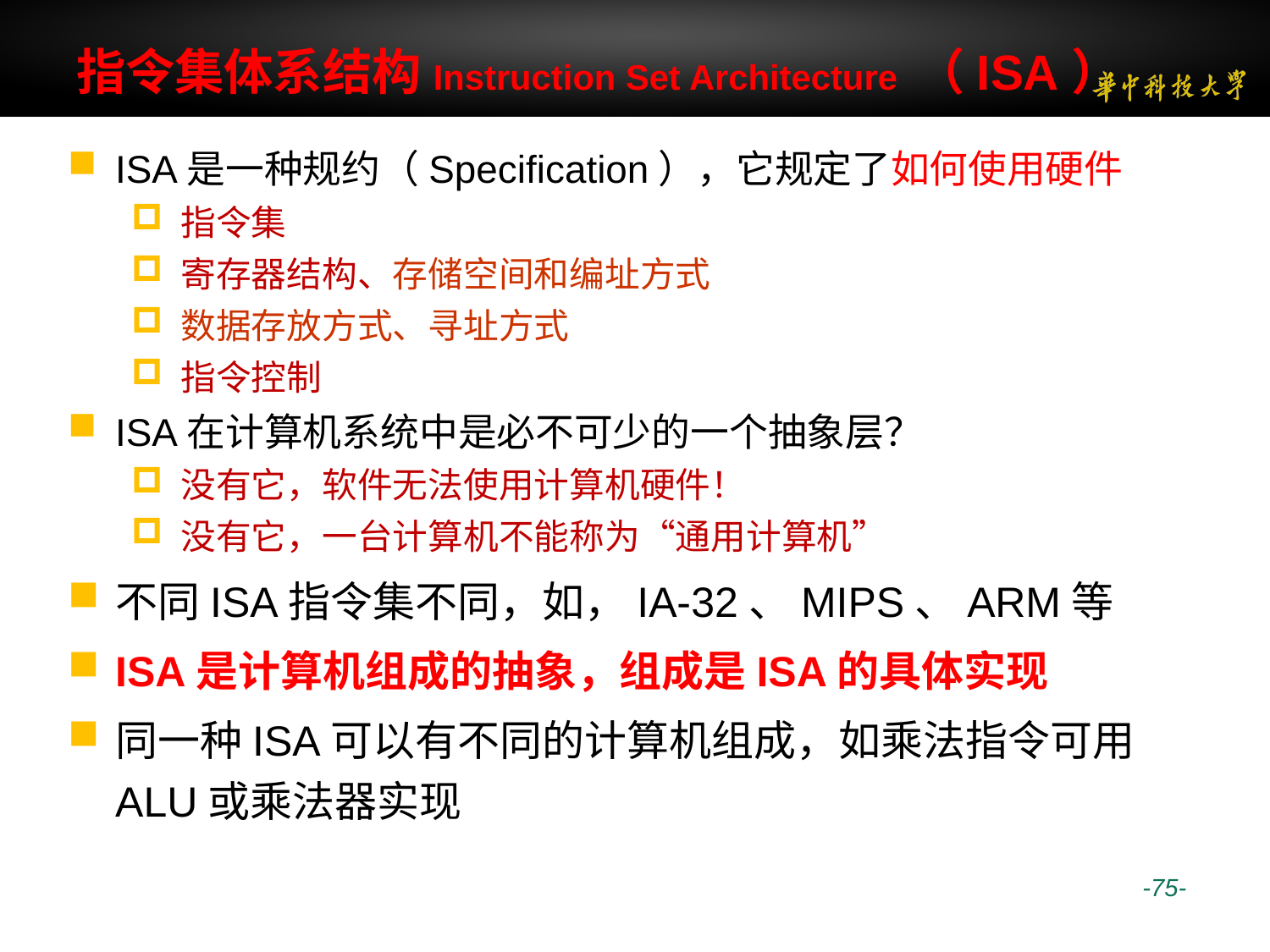

# 指令集体系结构Instruction Set Architecture （ISA）
ISA是一种规约（Specification），它规定了如何使用硬件
指令集
寄存器结构、存储空间和编址方式
数据存放方式、寻址方式
指令控制
ISA在计算机系统中是必不可少的一个抽象层？
没有它，软件无法使用计算机硬件！
没有它，一台计算机不能称为“通用计算机”
不同ISA指令集不同，如，IA-32、MIPS、ARM等
ISA是计算机组成的抽象，组成是ISA的具体实现
同一种ISA可以有不同的计算机组成，如乘法指令可用ALU或乘法器实现

 -75-